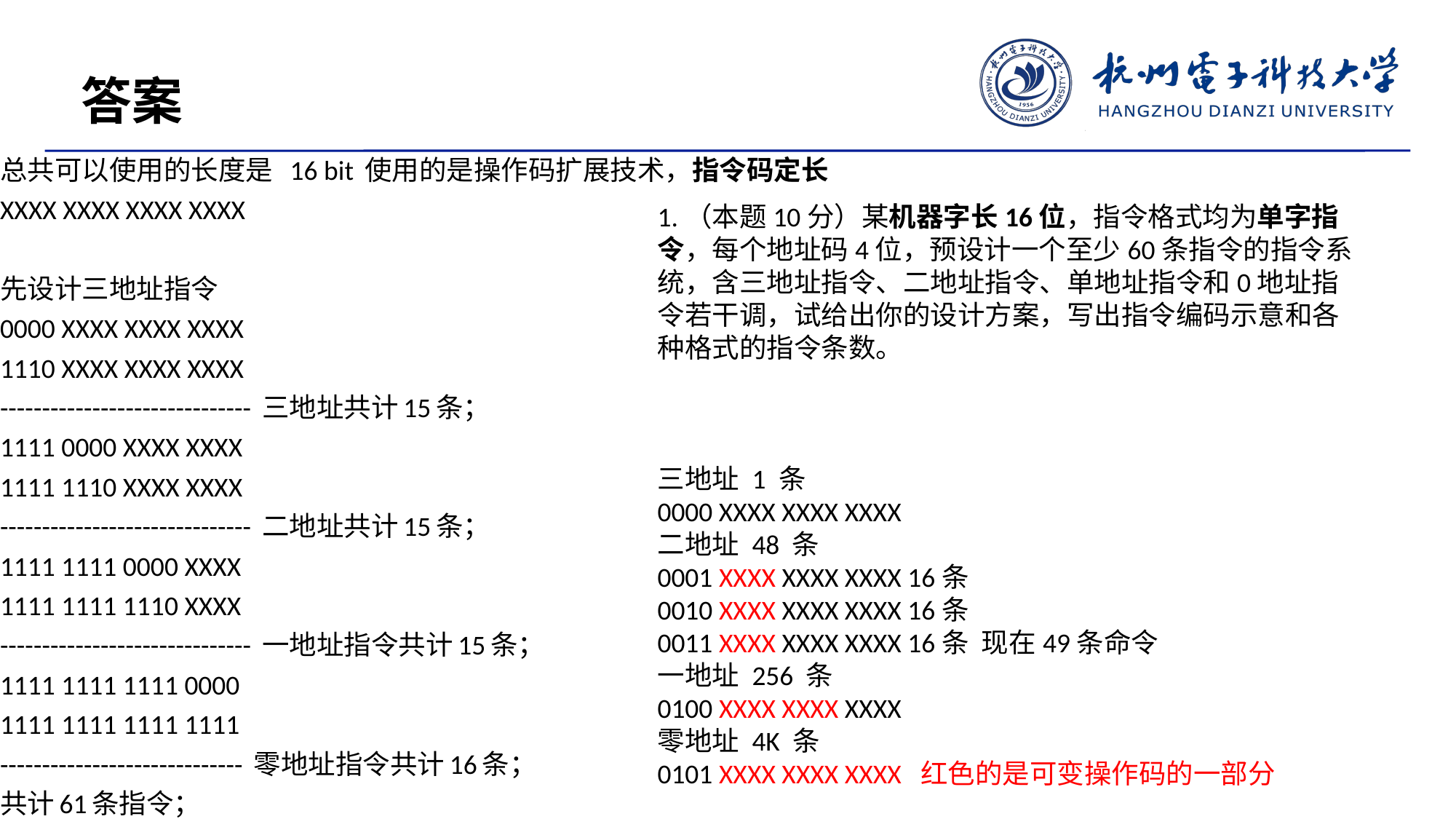

答案
总共可以使用的长度是  16 bit 使用的是操作码扩展技术，指令码定长
XXXX XXXX XXXX XXXX

先设计三地址指令
0000 XXXX XXXX XXXX
1110 XXXX XXXX XXXX
------------------------------ 三地址共计15条；
1111 0000 XXXX XXXX
1111 1110 XXXX XXXX
------------------------------ 二地址共计15条；
1111 1111 0000 XXXX
1111 1111 1110 XXXX
------------------------------ 一地址指令共计15条；
1111 1111 1111 0000
1111 1111 1111 1111
----------------------------- 零地址指令共计16条；
共计61条指令；

1.（本题10分）某机器字长16位，指令格式均为单字指令，每个地址码4位，预设计一个至少60条指令的指令系统，含三地址指令、二地址指令、单地址指令和0地址指令若干调，试给出你的设计方案，写出指令编码示意和各种格式的指令条数。

三地址 1 条
0000 XXXX XXXX XXXX
二地址 48 条
0001 XXXX XXXX XXXX 16条
0010 XXXX XXXX XXXX 16条
0011 XXXX XXXX XXXX 16条  现在49条命令
一地址 256 条
0100 XXXX XXXX XXXX
零地址 4K 条
0101 XXXX XXXX XXXX  红色的是可变操作码的一部分